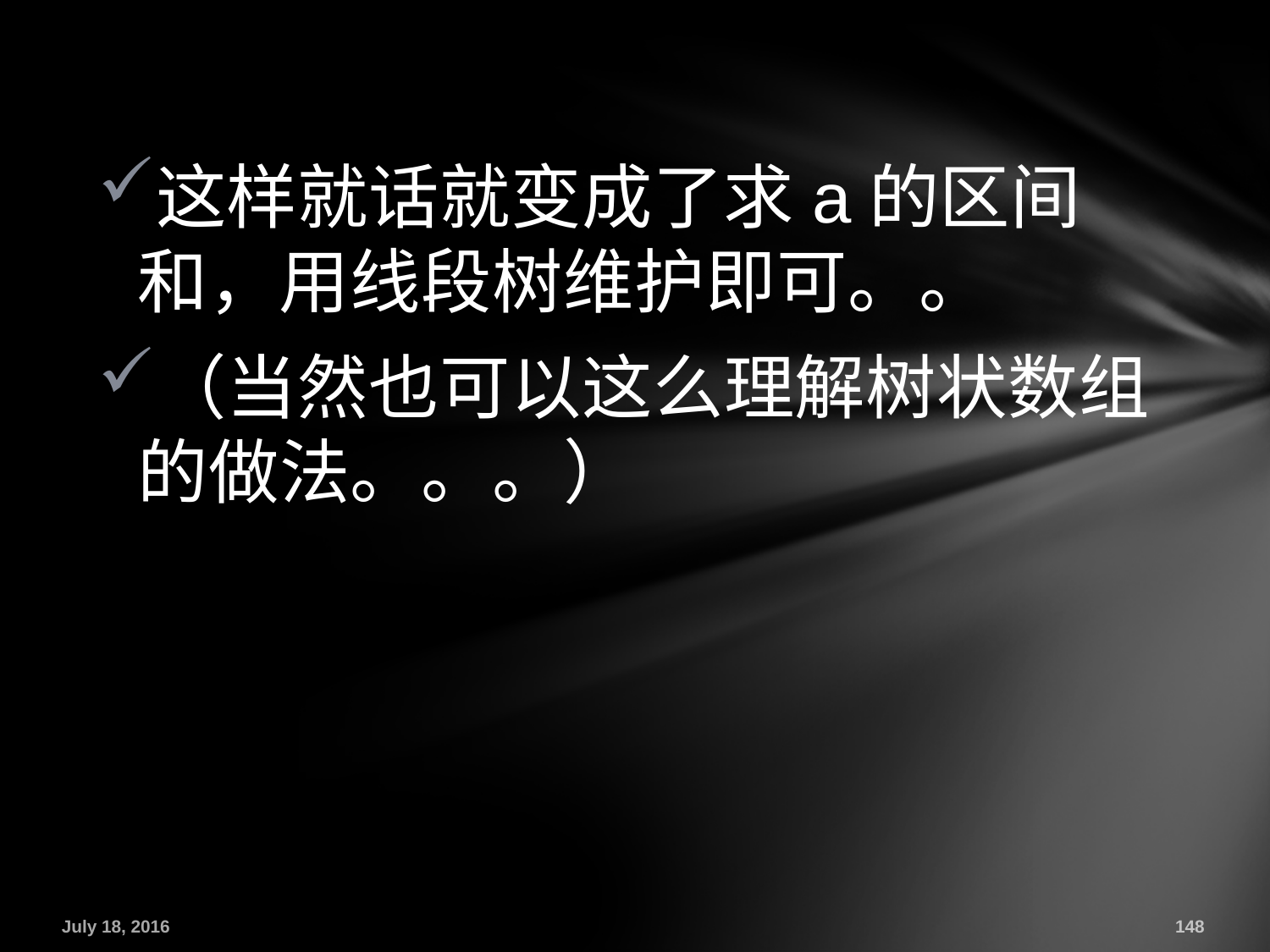

这样就话就变成了求a的区间和，用线段树维护即可。。
（当然也可以这么理解树状数组的做法。。。）
July 18, 2016

148